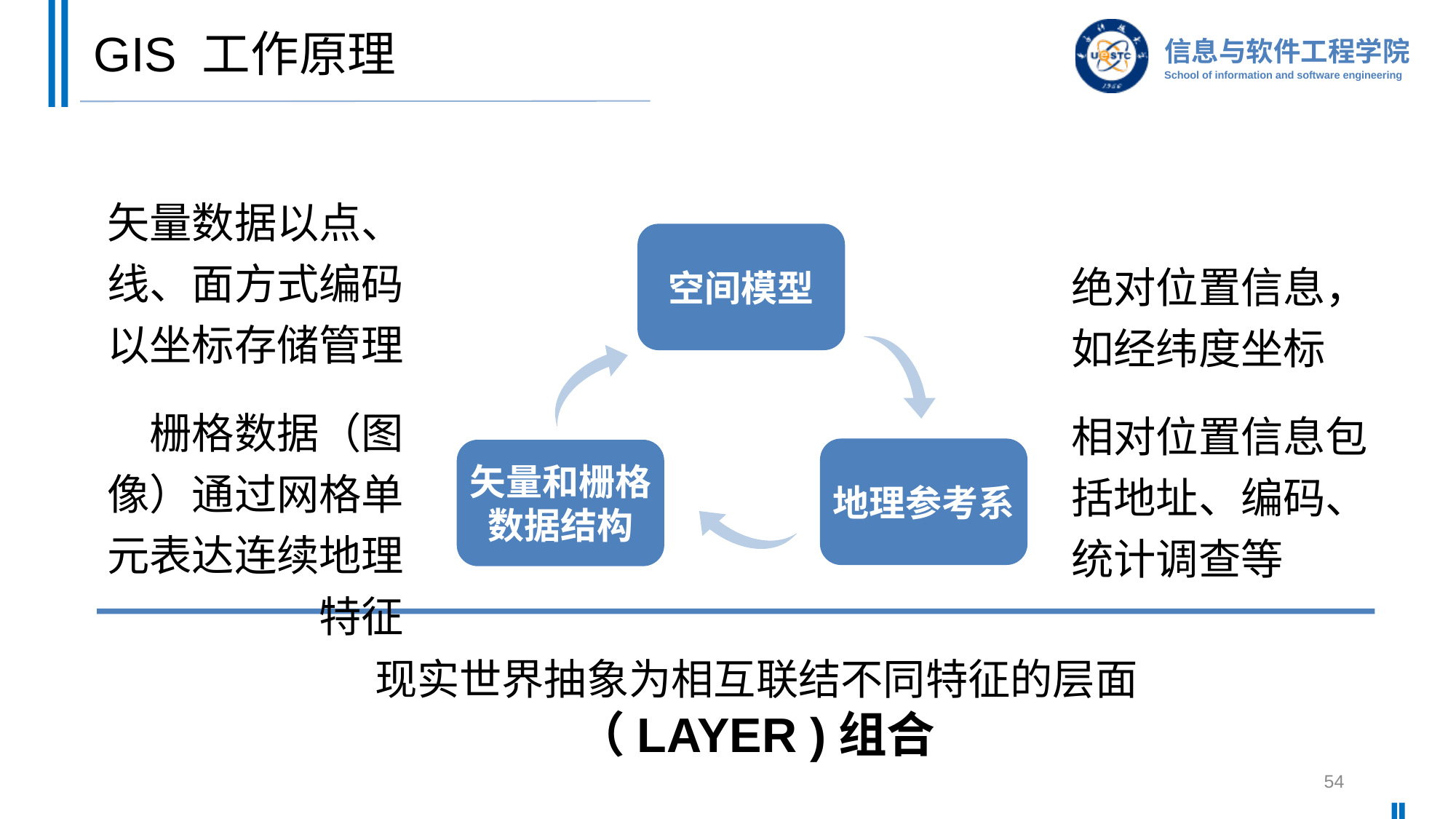

# GIS 工作原理
矢量数据以点、线、面方式编码以坐标存储管理
栅格数据（图像）通过网格单元表达连续地理特征

空间模型

地理参考系
矢量和栅格数据结构

绝对位置信息，如经纬度坐标
相对位置信息包括地址、编码、统计调查等

现实世界抽象为相互联结不同特征的层面（LAYER )组合

54